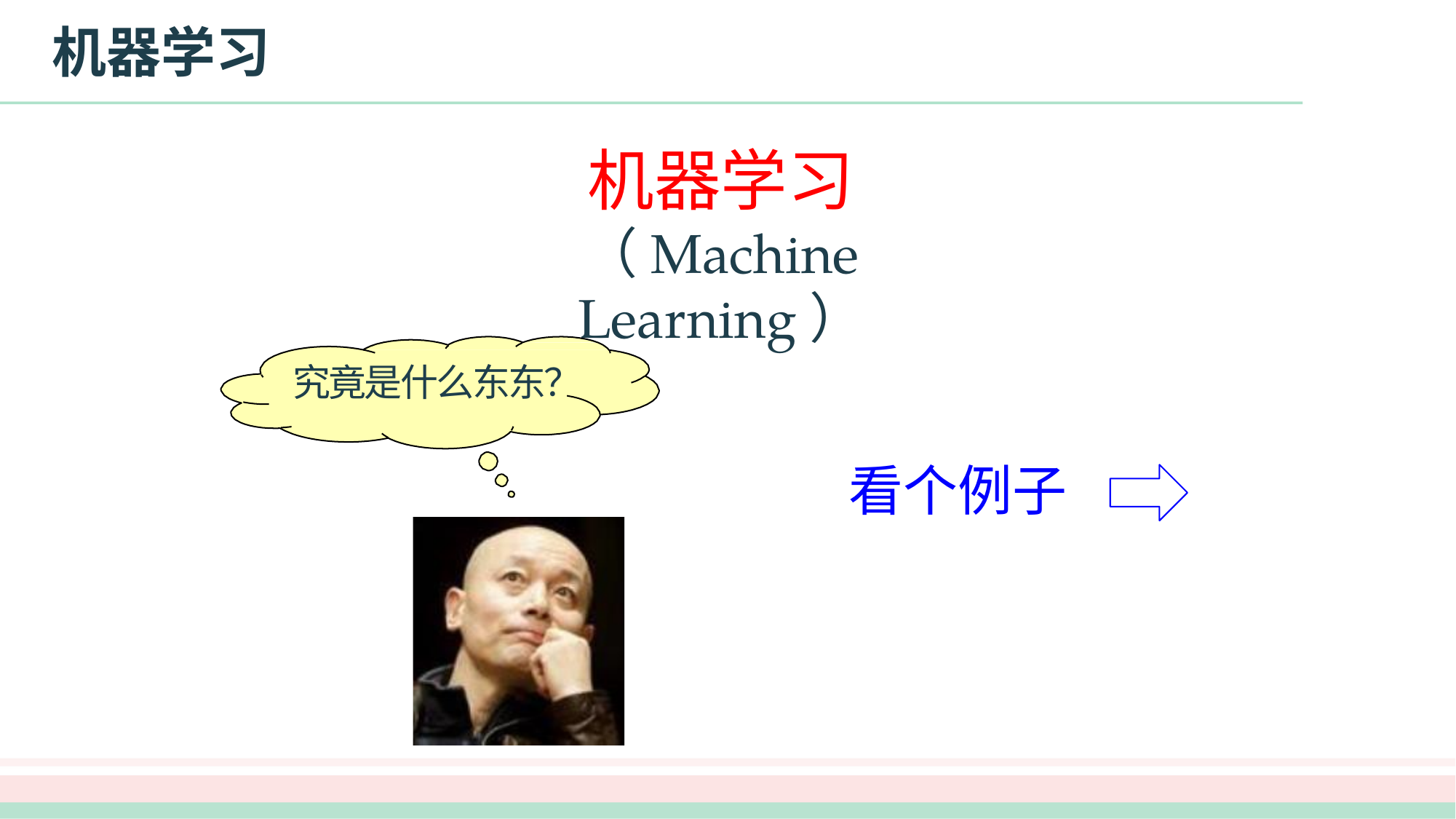

# 机器学习
机器学习
（Machine Learning）

究竟是什么东东？

看个例子